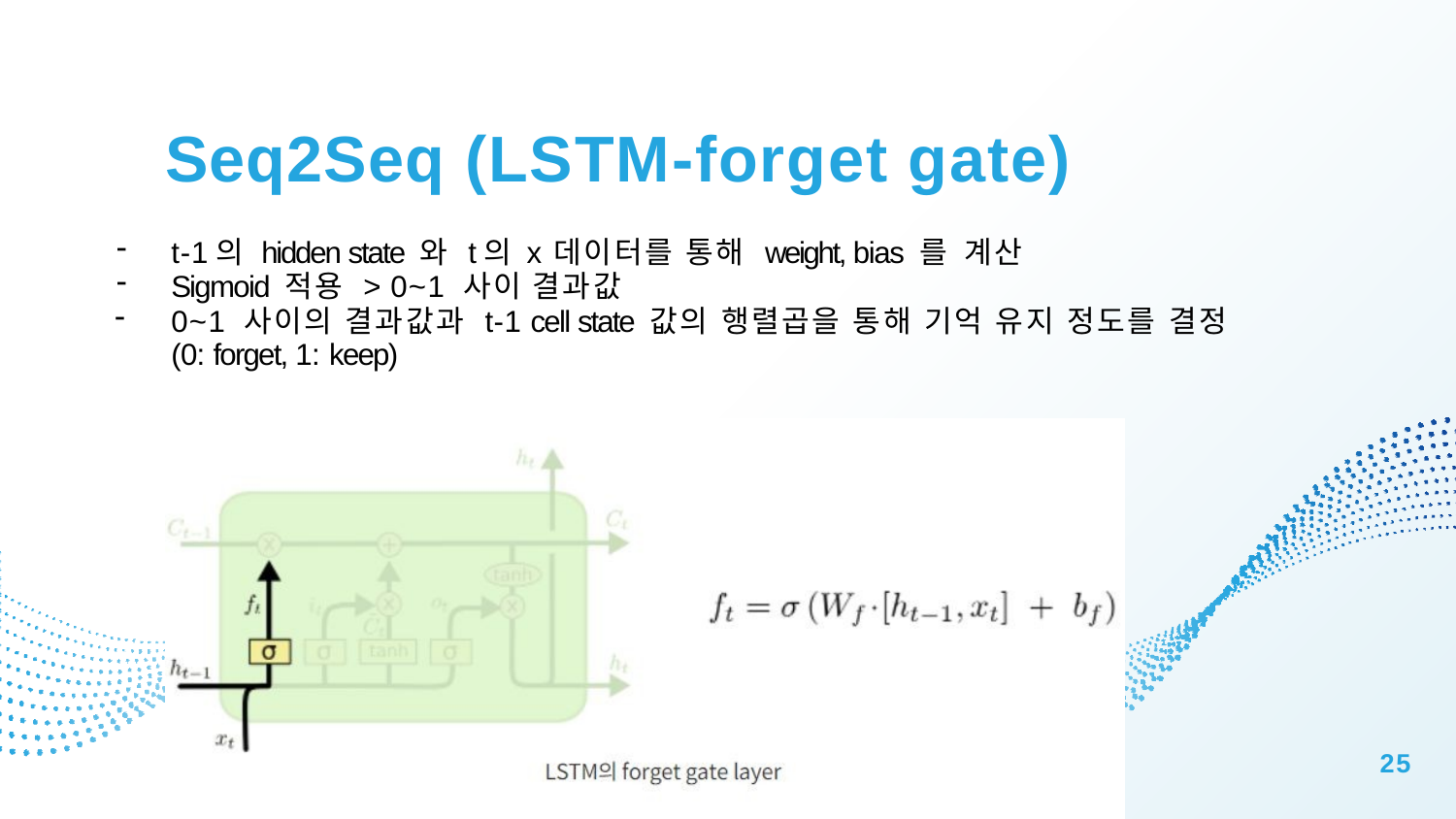

# Seq2Seq (LSTM-forget gate)
t-1의 hidden state 와 t의 x 데이터를 통해 weight, bias 를 계산
Sigmoid 적용 > 0~1 사이 결과값
0~1 사이의 결과값과 t-1 cell state 값의 행렬곱을 통해 기억 유지 정도를 결정  (0: forget, 1: keep)

25